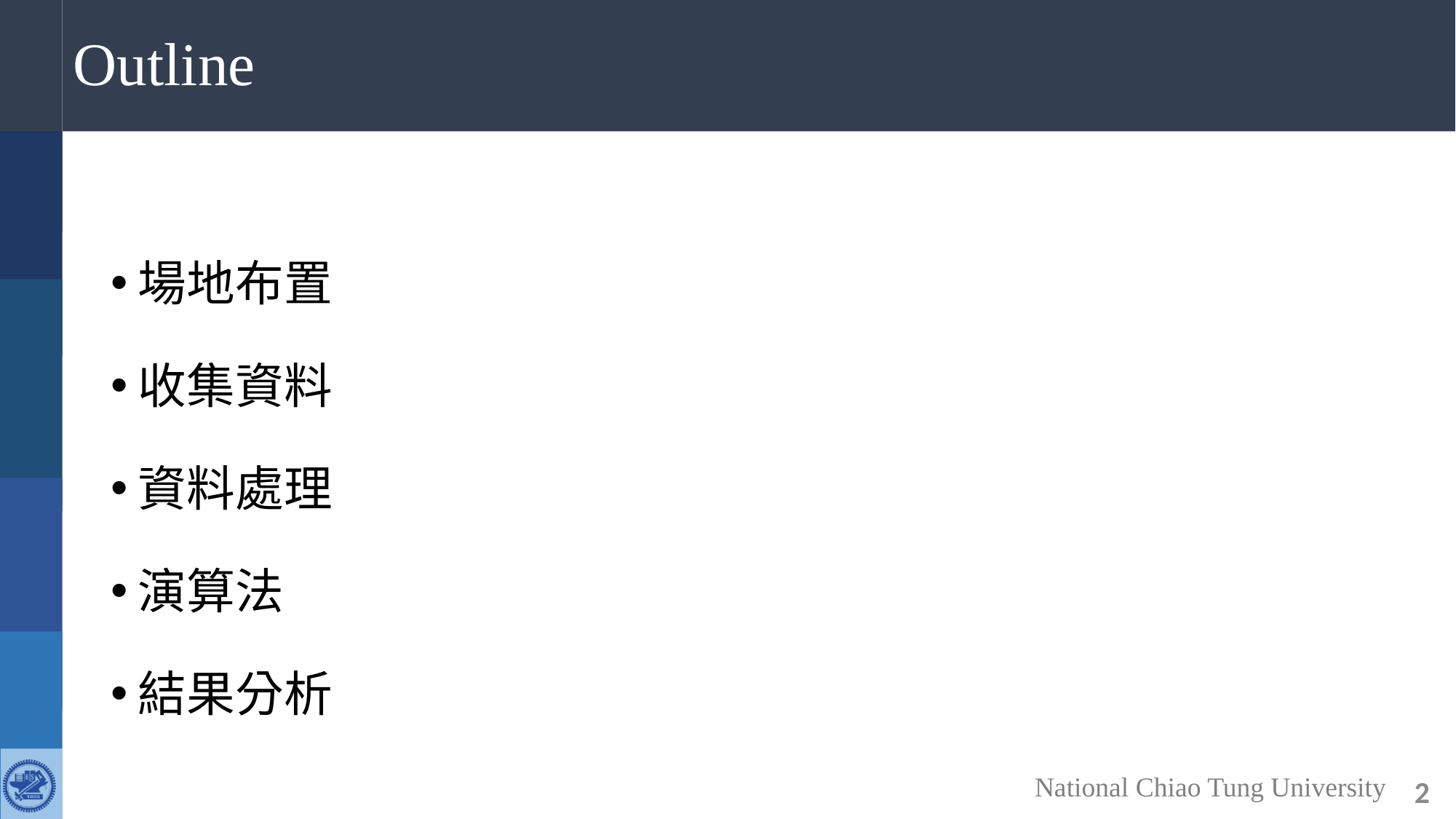

# Outline
場地布置
收集資料
資料處理
演算法
結果分析
2